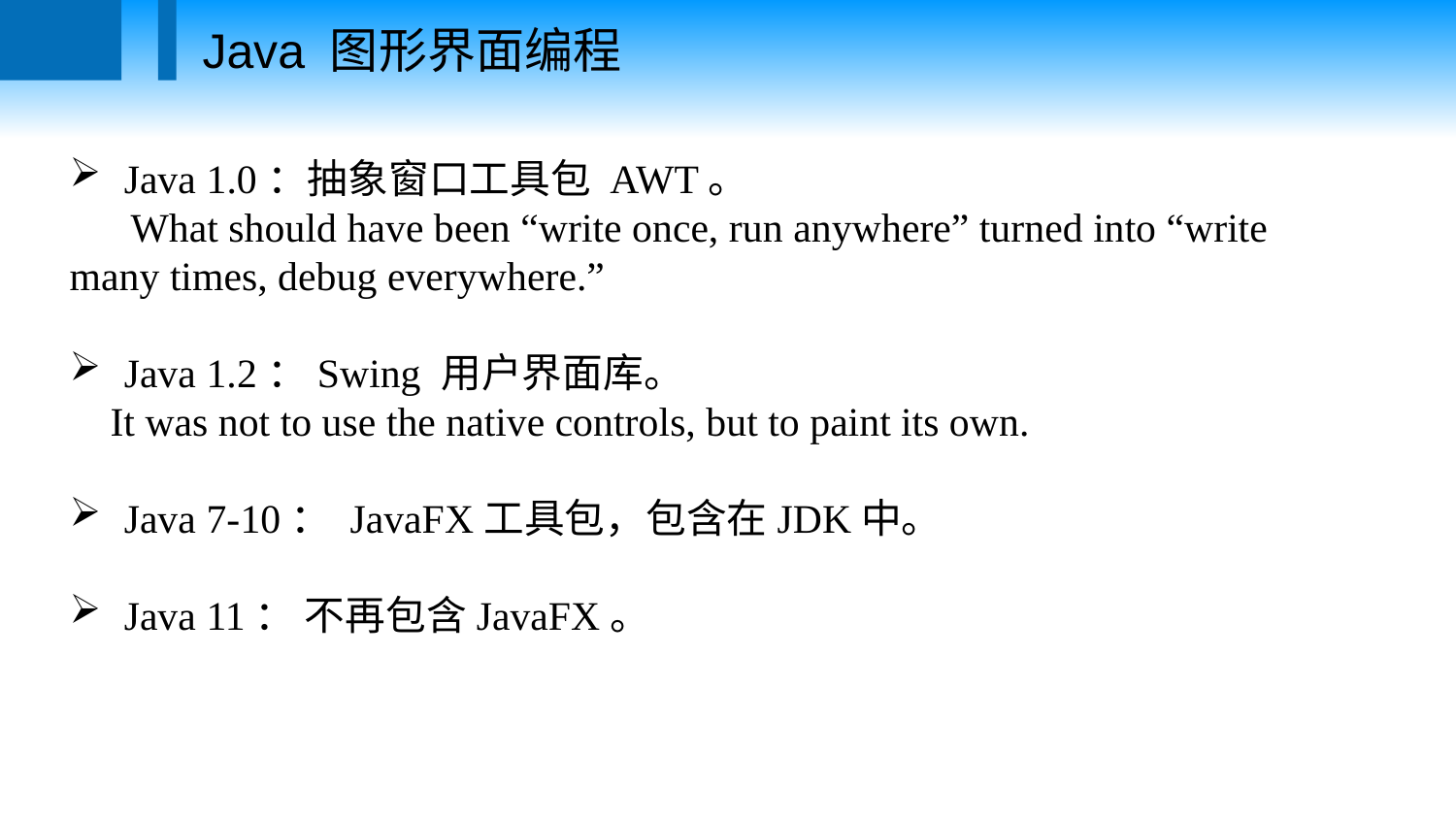

Java 图形界面编程
Java 1.0：抽象窗口工具包 AWT。
      What should have been “write once, run anywhere” turned into “write many times, debug everywhere.”

Java 1.2：Swing 用户界面库。
    It was not to use the native controls, but to paint its own.

Java 7-10： JavaFX工具包，包含在JDK中。

Java 11： 不再包含JavaFX。